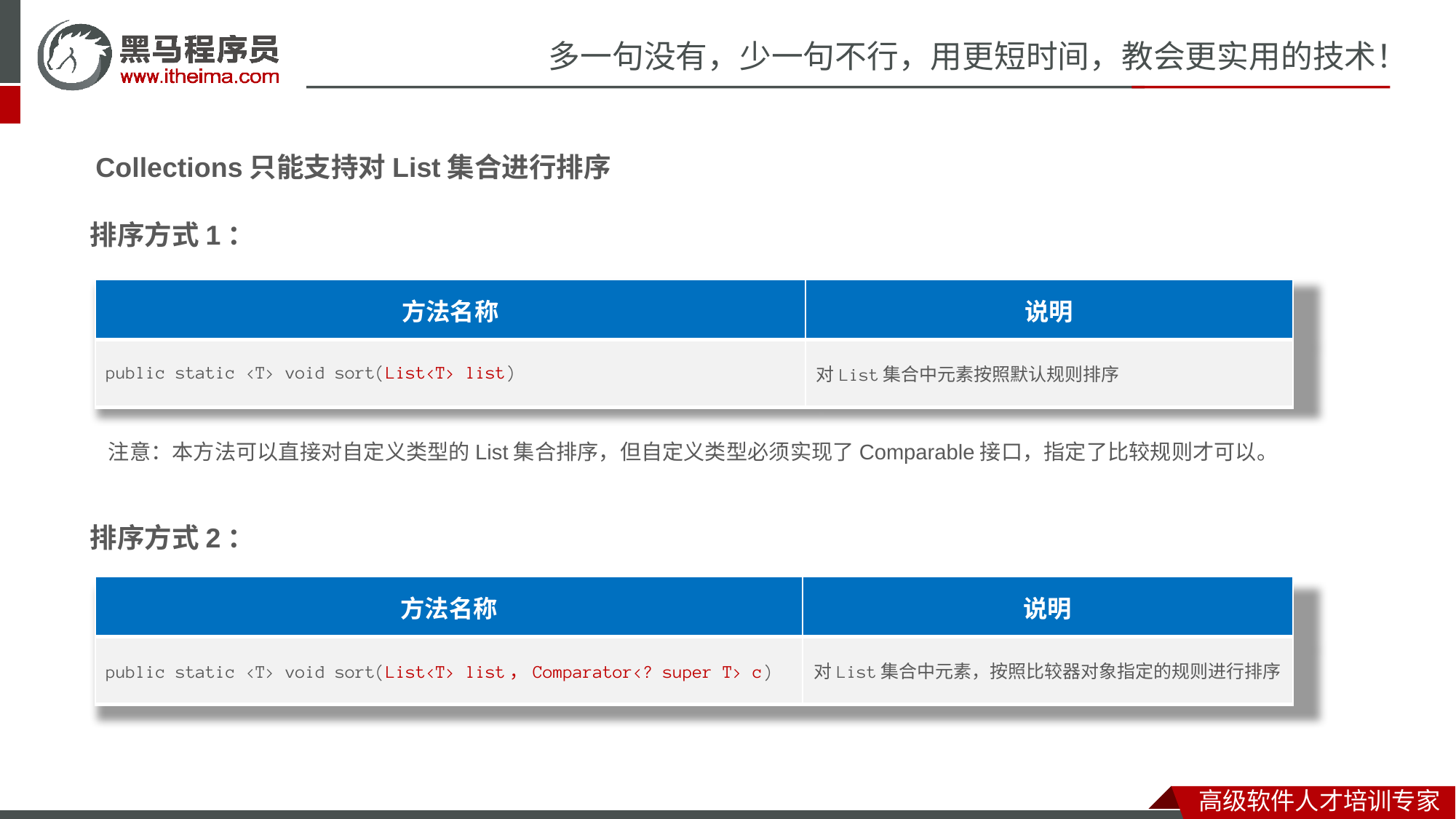

Collections只能支持对List集合进行排序

排序方式1：
| 方法名称 | 说明 |
| --- | --- |
| public static <T> void sort(List<T> list) | 对List集合中元素按照默认规则排序 |
注意：本方法可以直接对自定义类型的List集合排序，但自定义类型必须实现了Comparable接口，指定了比较规则才可以。
排序方式2：
| 方法名称 | 说明 |
| --- | --- |
| public static <T> void sort(List<T> list，Comparator<? super T> c) | 对List集合中元素，按照比较器对象指定的规则进行排序 |